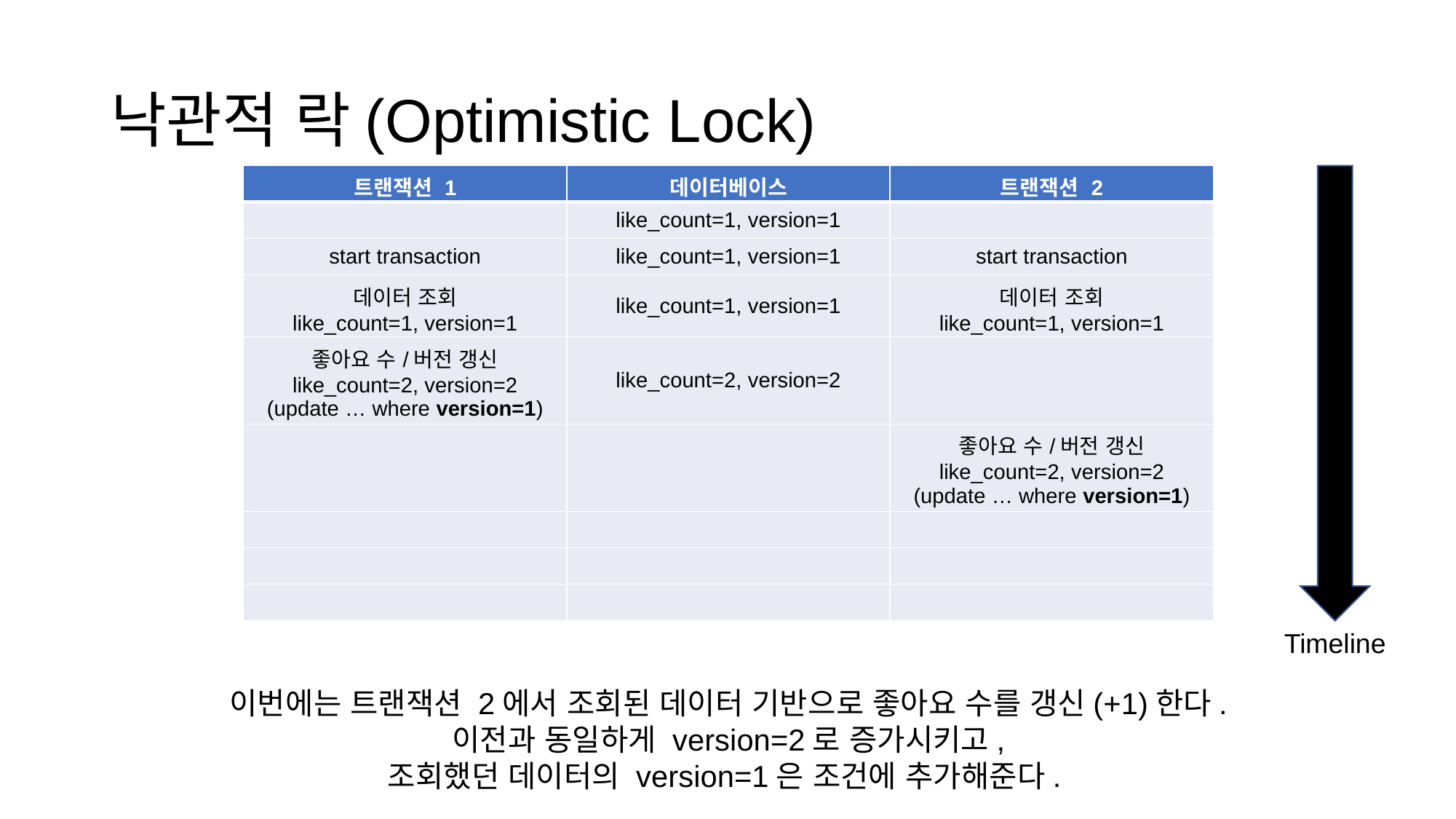

# 낙관적 락(Optimistic Lock)
| 트랜잭션 1 | 데이터베이스 | 트랜잭션 2 |
| --- | --- | --- |
|  | like\_count=1, version=1 |  |
| start transaction | like\_count=1, version=1 | start transaction |
| 데이터 조회 like\_count=1, version=1 | like\_count=1, version=1 | 데이터 조회 like\_count=1, version=1 |
| 좋아요 수/버전 갱신 like\_count=2, version=2 (update … where version=1) | like\_count=2, version=2 |  |
|  |  | 좋아요 수/버전 갱신 like\_count=2, version=2 (update … where version=1) |
|  |  |  |
|  |  |  |
|  |  |  |

Timeline
이번에는 트랜잭션 2에서 조회된 데이터 기반으로 좋아요 수를 갱신(+1)한다.
이전과 동일하게 version=2로 증가시키고,
조회했던 데이터의 version=1은 조건에 추가해준다.